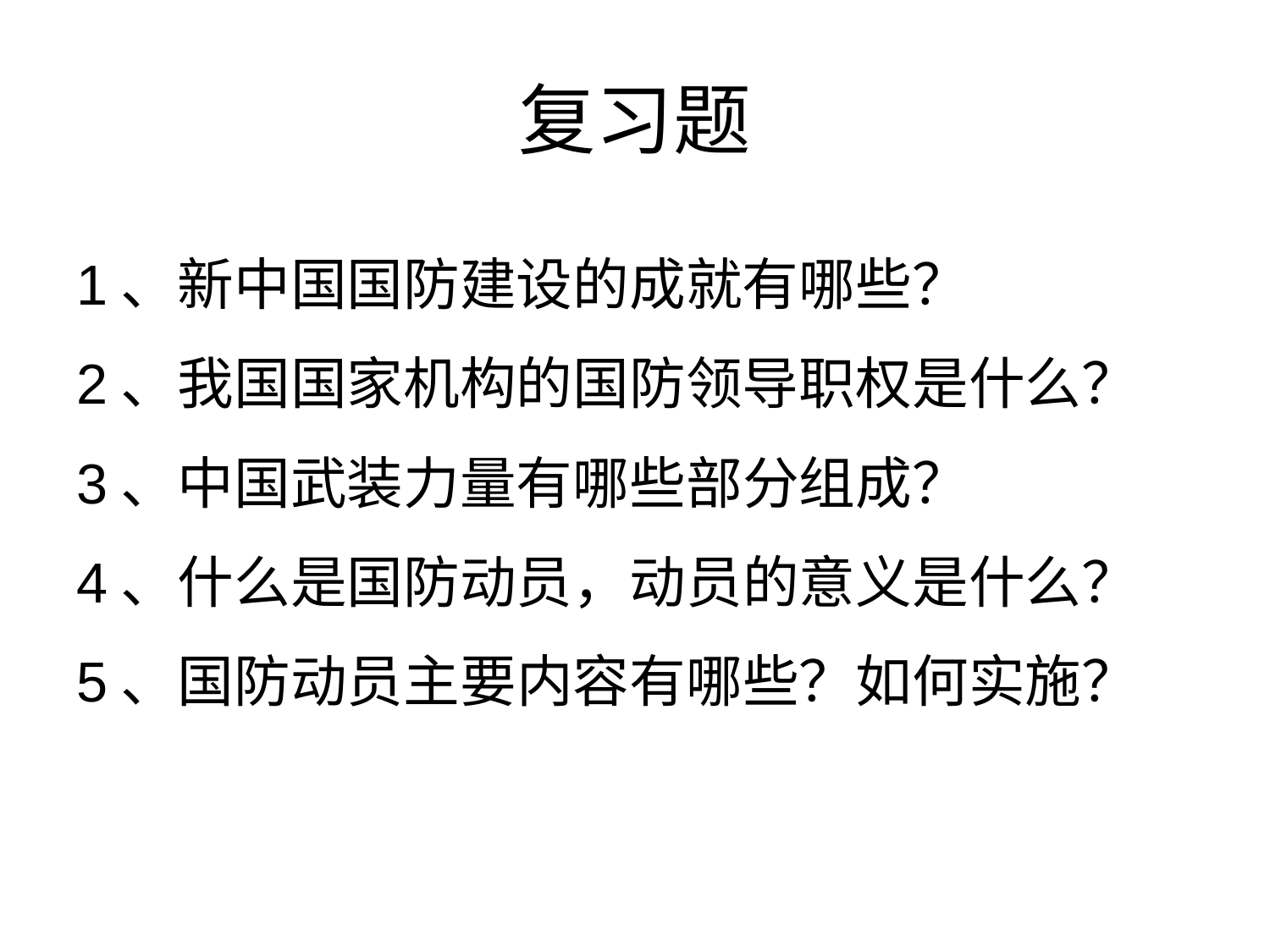

# 复习题
1、新中国国防建设的成就有哪些？
2、我国国家机构的国防领导职权是什么？
3、中国武装力量有哪些部分组成？
4、什么是国防动员，动员的意义是什么？
5、国防动员主要内容有哪些？如何实施？